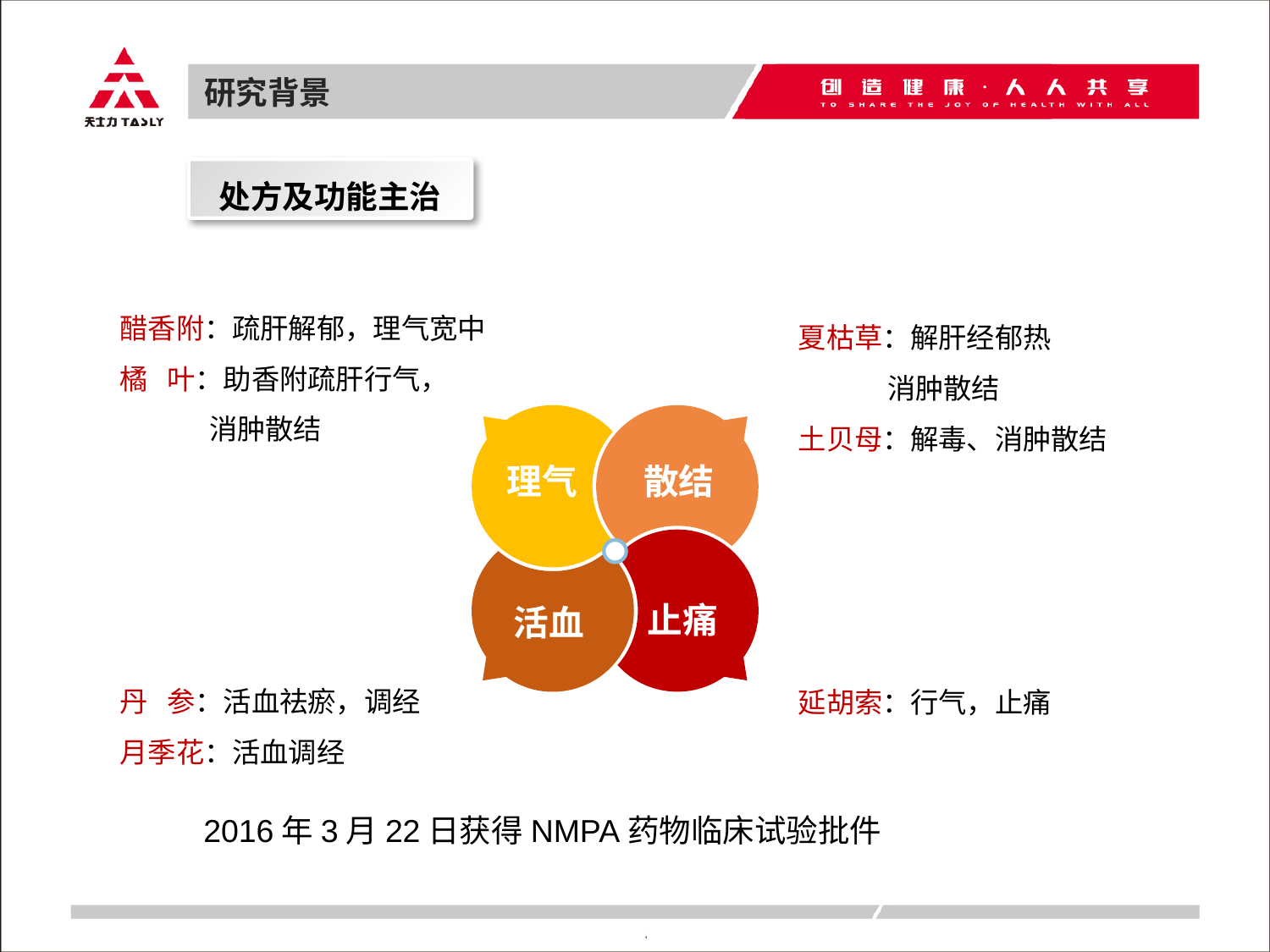

研究背景
处方及功能主治
醋香附：疏肝解郁，理气宽中
橘   叶：助香附疏肝行气，
             消肿散结
夏枯草：解肝经郁热
             消肿散结
土贝母：解毒、消肿散结

理气
散结

止痛
活血
丹   参：活血祛瘀，调经
月季花：活血调经
延胡索：行气，止痛
2016年3月22日获得NMPA药物临床试验批件